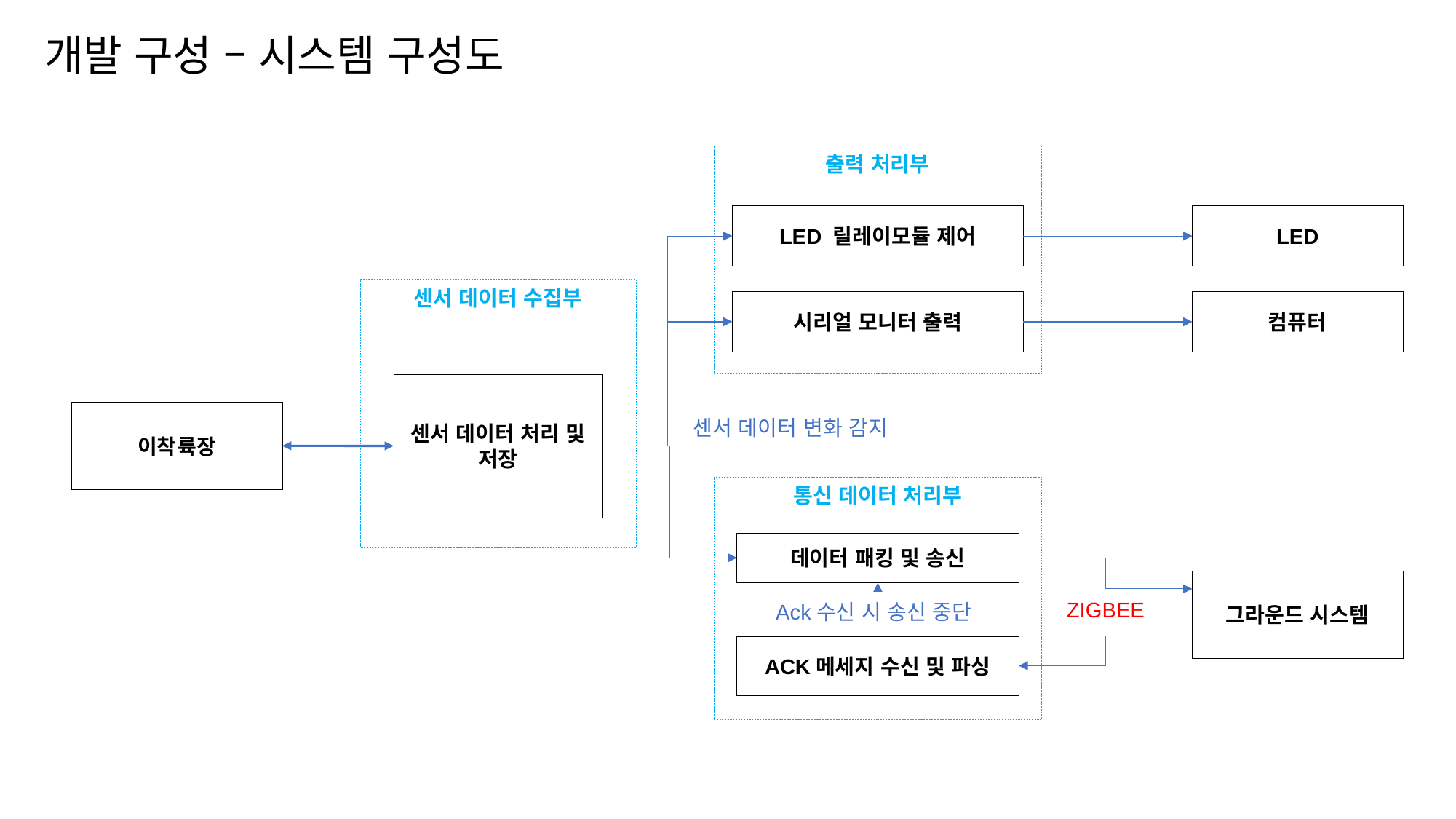

# 개발 구성 – 시스템 구성도
출력 처리부
LED 릴레이모듈 제어
시리얼 모니터 출력
LED
센서 데이터 수집부
센서 데이터 처리 및 저장
컴퓨터
이착륙장
센서 데이터 변화 감지
통신 데이터 처리부
데이터 패킹 및 송신
그라운드 시스템
ZIGBEE
Ack수신 시 송신 중단
ACK메세지 수신 및 파싱